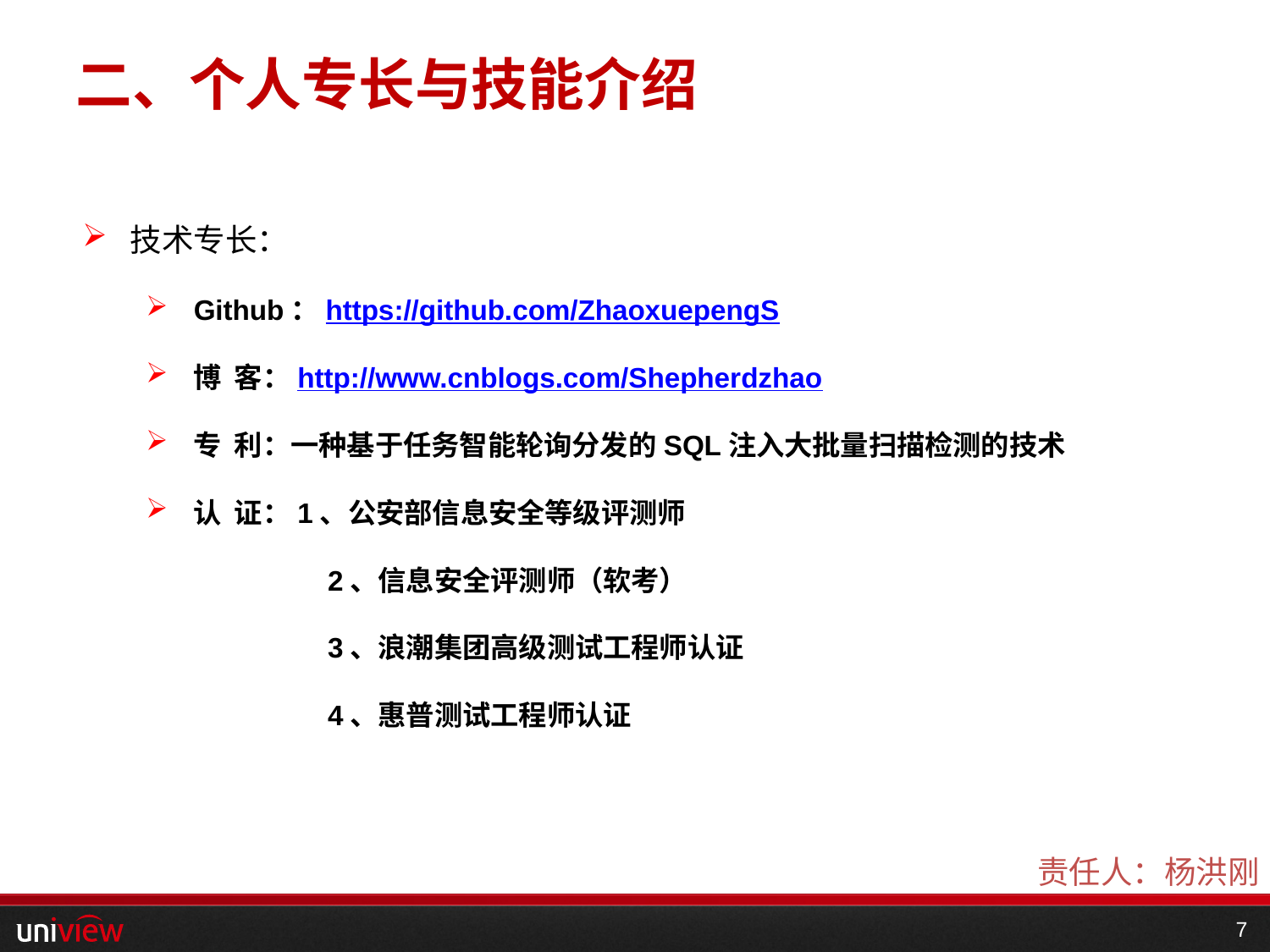

# 二、个人专长与技能介绍
技术专长：
Github：https://github.com/ZhaoxuepengS
博  客：http://www.cnblogs.com/Shepherdzhao
专  利：一种基于任务智能轮询分发的SQL注入大批量扫描检测的技术
认  证：1、公安部信息安全等级评测师
	       2、信息安全评测师（软考）
	       3、浪潮集团高级测试工程师认证
	       4、惠普测试工程师认证

责任人：杨洪刚